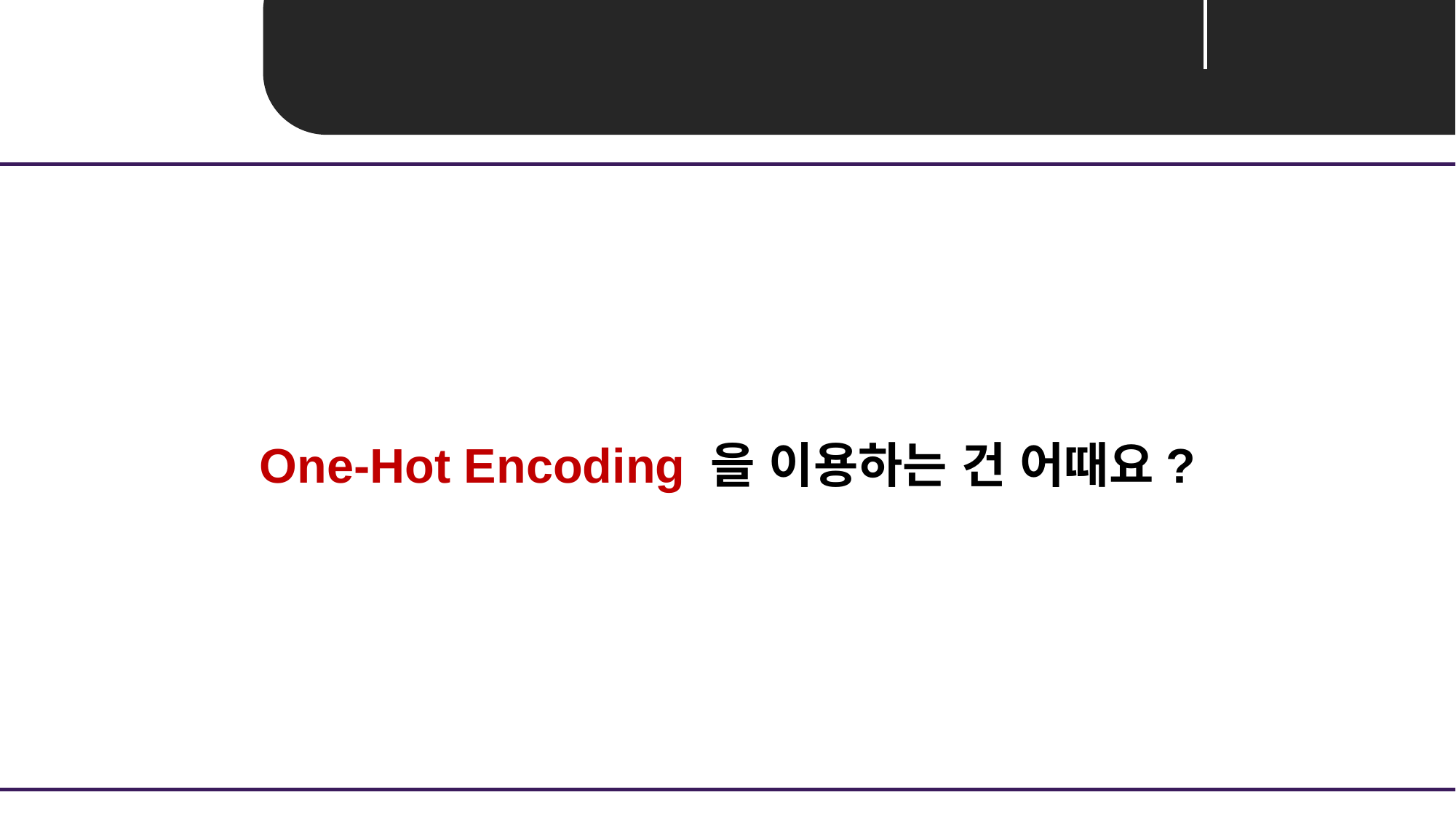

Unit  04 ㅣ  Embedding
One-Hot Encoding 을 이용하는 건 어때요?